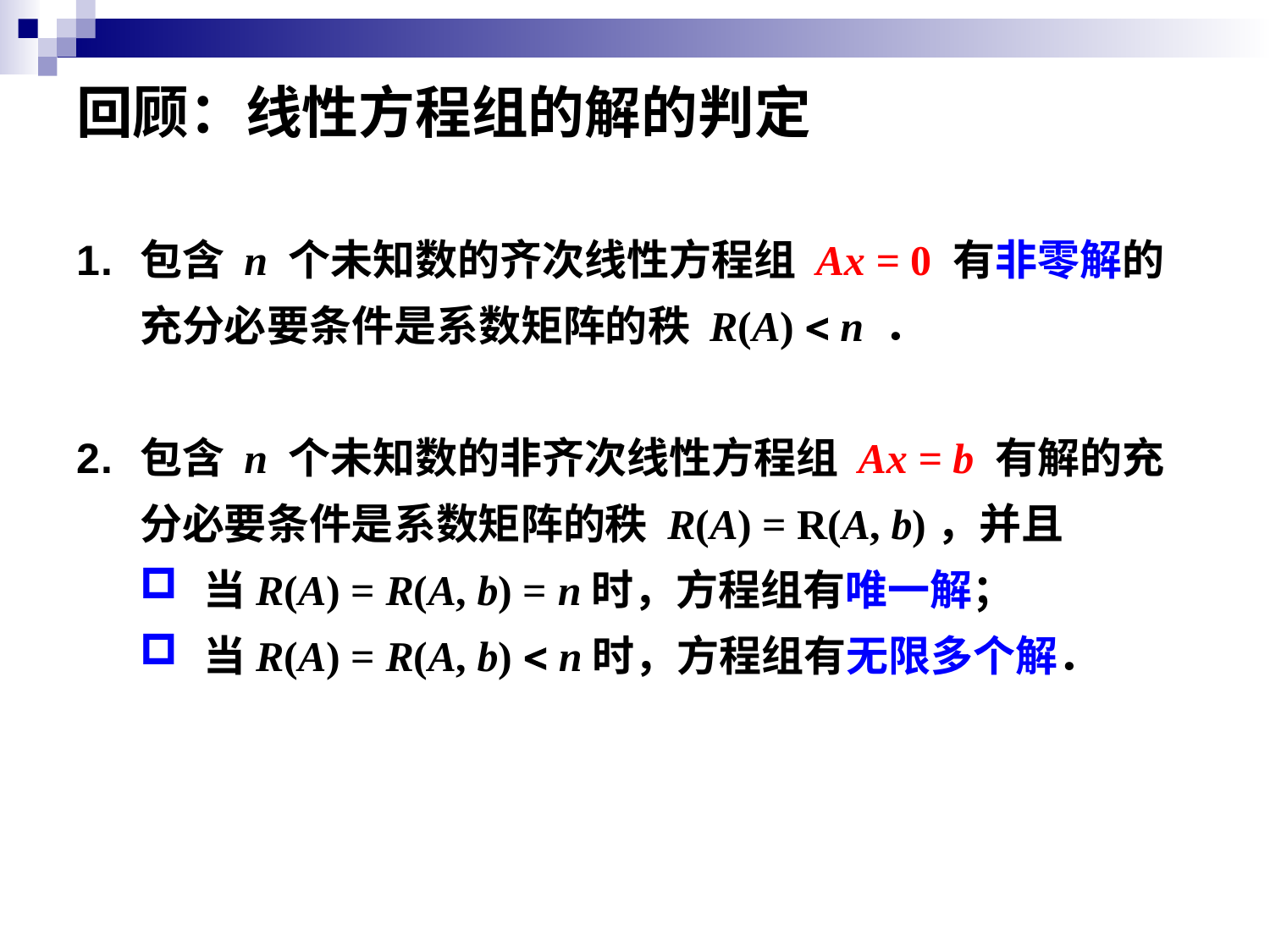

# 回顾：线性方程组的解的判定
包含 n 个未知数的齐次线性方程组 Ax = 0 有非零解的充分必要条件是系数矩阵的秩 R(A) < n ．

包含 n 个未知数的非齐次线性方程组 Ax = b 有解的充分必要条件是系数矩阵的秩 R(A) = R(A, b)，并且
当R(A) = R(A, b) = n时，方程组有唯一解；
当R(A) = R(A, b) < n时，方程组有无限多个解．